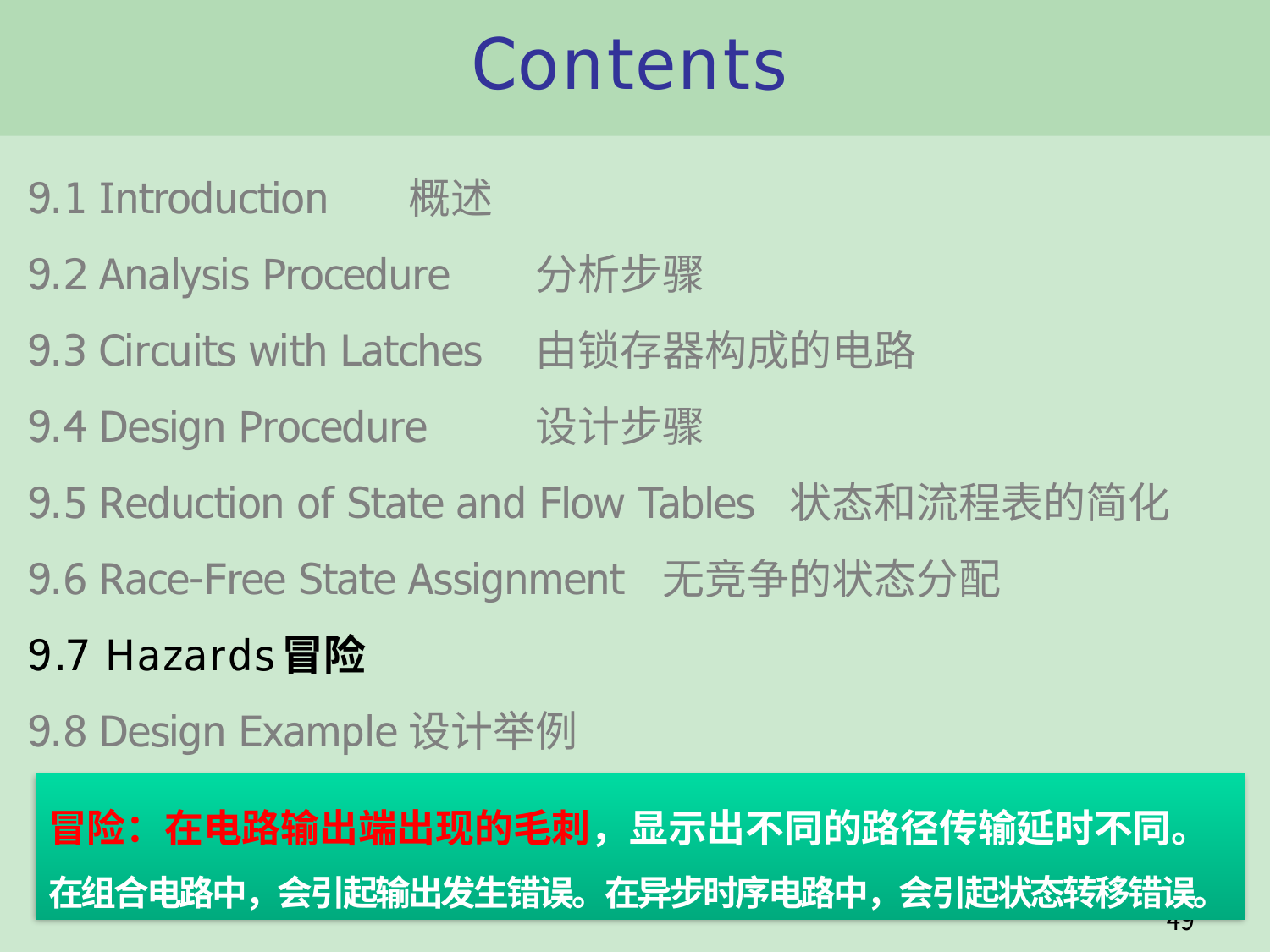

# Contents
9.1 Introduction	概述
9.2 ﻿Analysis Procedure 	分析步骤
9.3 Circuits with Latches	由锁存器构成的电路
9.4 Design Procedure 	设计步骤
9.5 Reduction of State and Flow Tables	状态和流程表的简化
9.6 Race-Free State Assignment	无竞争的状态分配
9.7 Hazards	冒险
9.8 Design Example	设计举例
冒险：在电路输出端出现的毛刺，显示出不同的路径传输延时不同。
在组合电路中，会引起输出发生错误。在异步时序电路中，会引起状态转移错误。
49